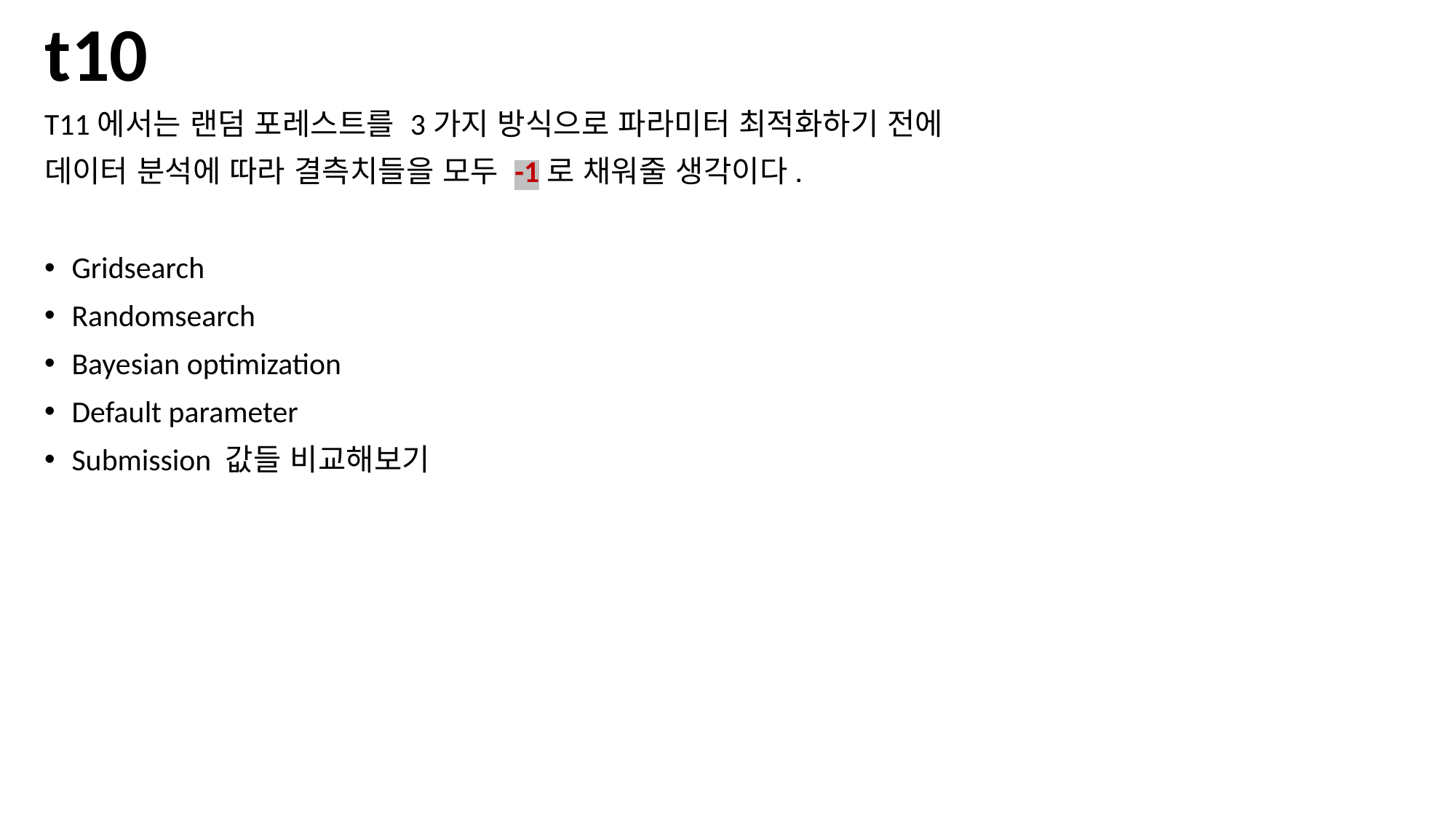

t10
T11에서는 랜덤 포레스트를 3가지 방식으로 파라미터 최적화하기 전에
데이터 분석에 따라 결측치들을 모두 -1로 채워줄 생각이다.

Gridsearch
Randomsearch
Bayesian optimization
Default parameter
Submission 값들 비교해보기